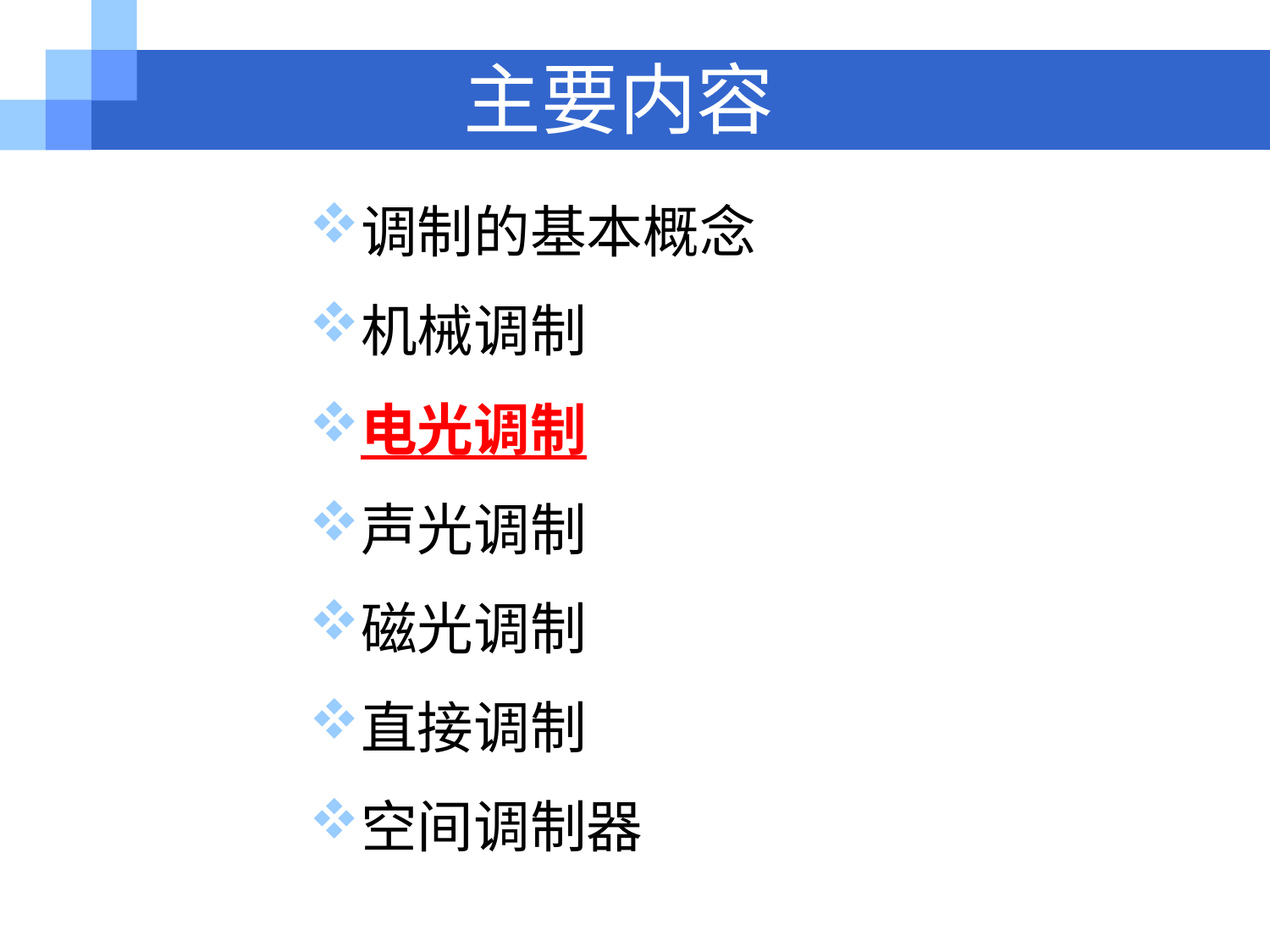

# 主要内容
调制的基本概念
机械调制
电光调制
声光调制
磁光调制
直接调制
空间调制器